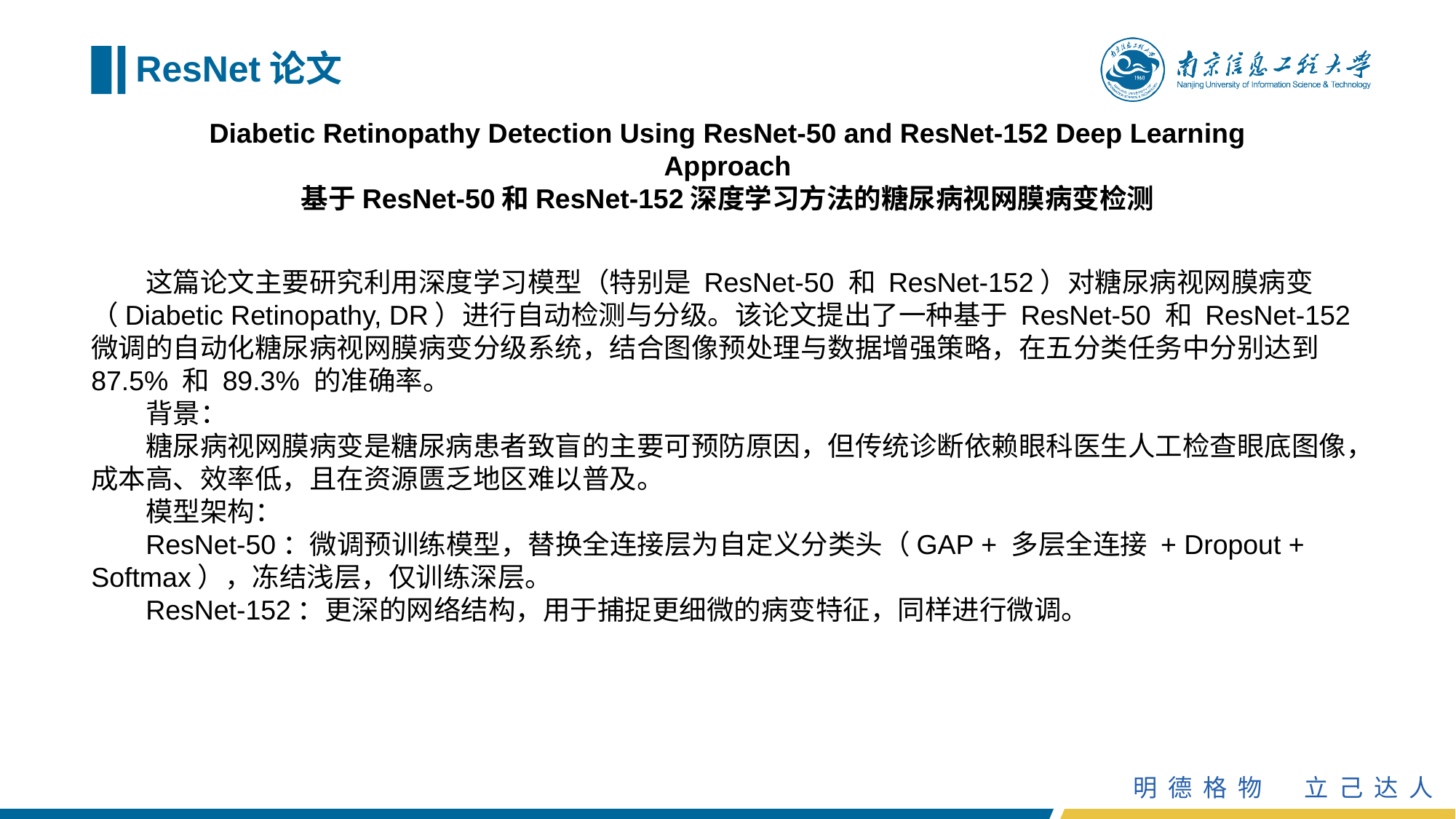

# ResNet论文
Diabetic Retinopathy Detection Using ResNet-50 and ResNet-152 Deep Learning Approach
基于ResNet-50和ResNet-152深度学习方法的糖尿病视网膜病变检测
这篇论文主要研究利用深度学习模型（特别是 ResNet-50 和 ResNet-152）对糖尿病视网膜病变（Diabetic Retinopathy, DR）进行自动检测与分级。该论文提出了一种基于 ResNet-50 和 ResNet-152 微调的自动化糖尿病视网膜病变分级系统，结合图像预处理与数据增强策略，在五分类任务中分别达到 87.5% 和 89.3% 的准确率。
背景：
糖尿病视网膜病变是糖尿病患者致盲的主要可预防原因，但传统诊断依赖眼科医生人工检查眼底图像，成本高、效率低，且在资源匮乏地区难以普及。
模型架构：
ResNet-50：微调预训练模型，替换全连接层为自定义分类头（GAP + 多层全连接 + Dropout + Softmax），冻结浅层，仅训练深层。
ResNet-152：更深的网络结构，用于捕捉更细微的病变特征，同样进行微调。